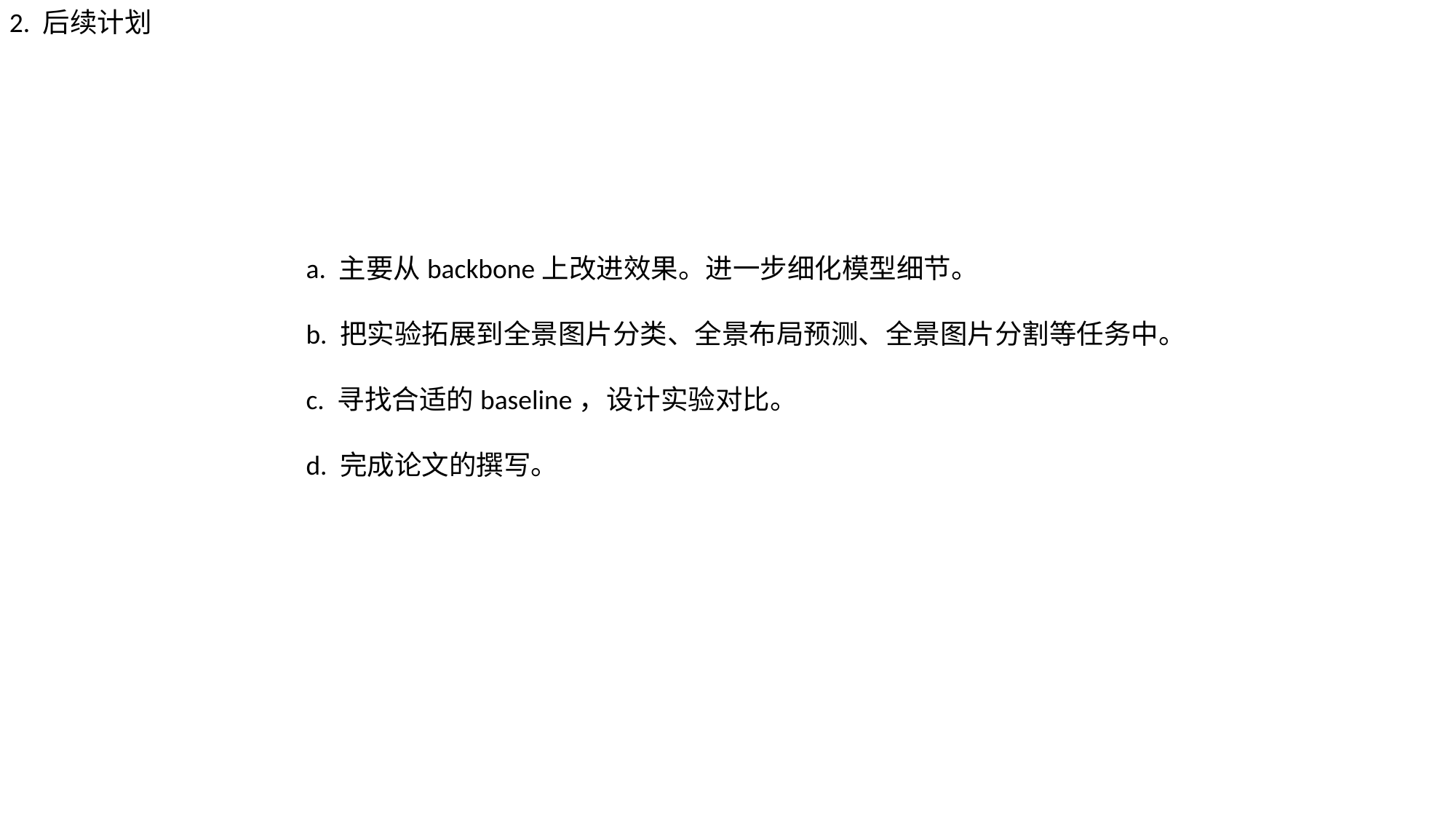

2. 后续计划
a. 主要从backbone上改进效果。进一步细化模型细节。

b. 把实验拓展到全景图片分类、全景布局预测、全景图片分割等任务中。

c. 寻找合适的baseline，设计实验对比。

d. 完成论文的撰写。